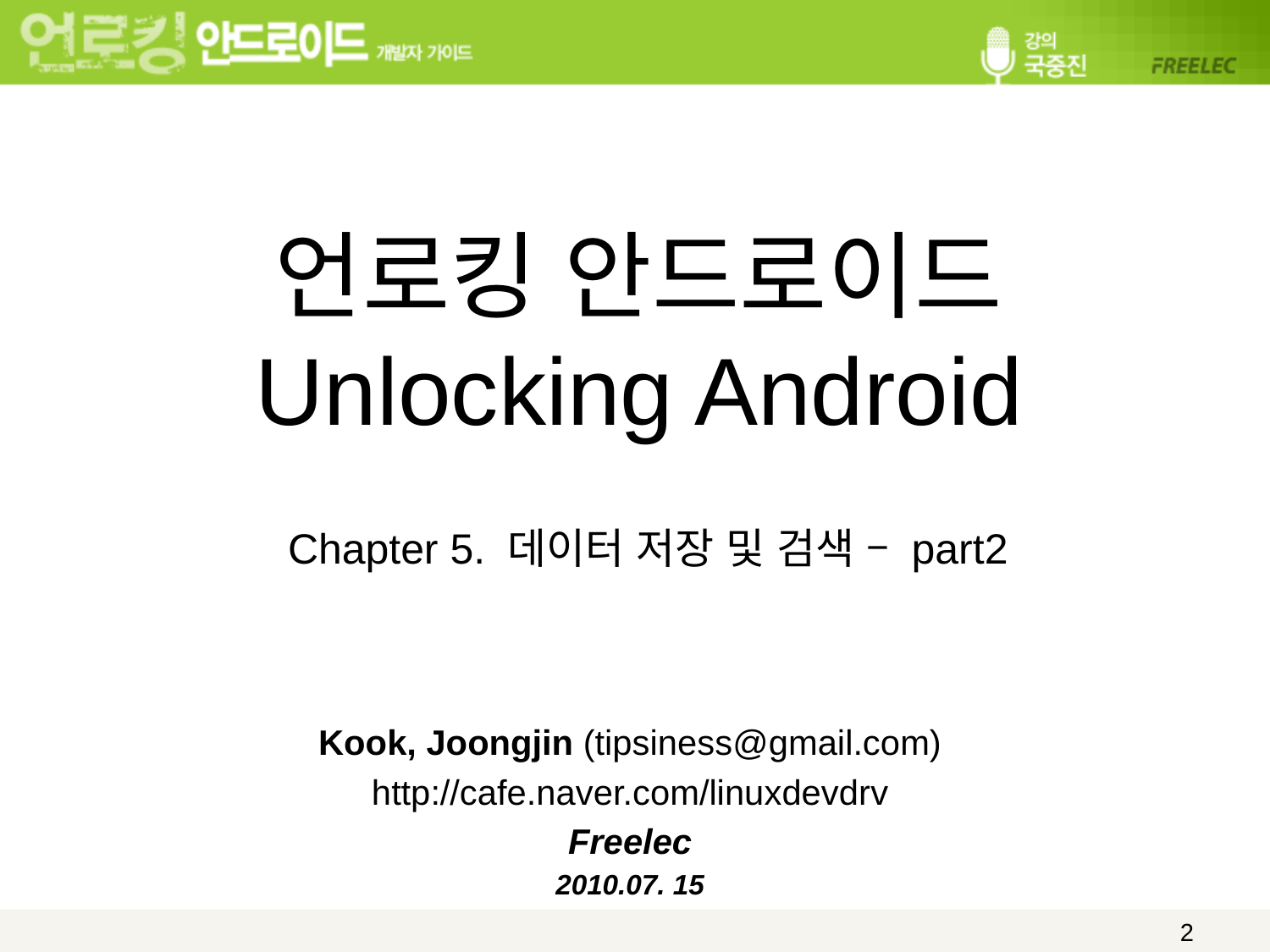

# 언로킹 안드로이드 Unlocking Android
Chapter 5. 데이터 저장 및 검색 – part2
Kook, Joongjin (tipsiness@gmail.com)
http://cafe.naver.com/linuxdevdrv
Freelec
2010.07. 15
2